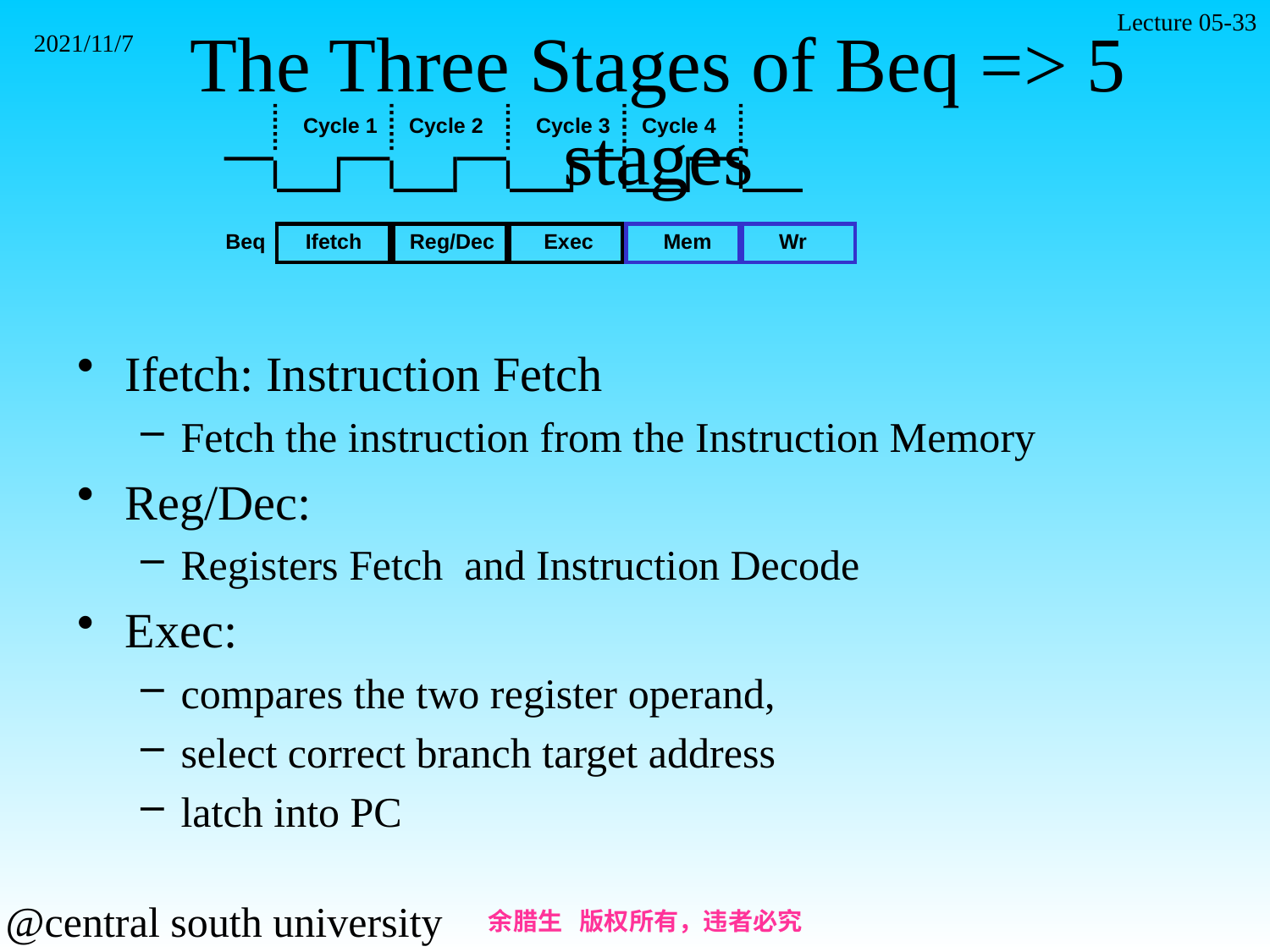

Lecture 05-33
# The Three Stages of Beq => 5 stages
2021/11/7

Cycle 1
Cycle 2
Cycle 3
Cycle 4

Beq
Ifetch

Reg/Dec

Exec

Mem
Wr

Ifetch: Instruction Fetch
Fetch the instruction from the Instruction Memory
Reg/Dec:
Registers Fetch  and Instruction Decode
Exec:
compares the two register operand,
select correct branch target address
latch into PC
余腊生   版权所有，违者必究